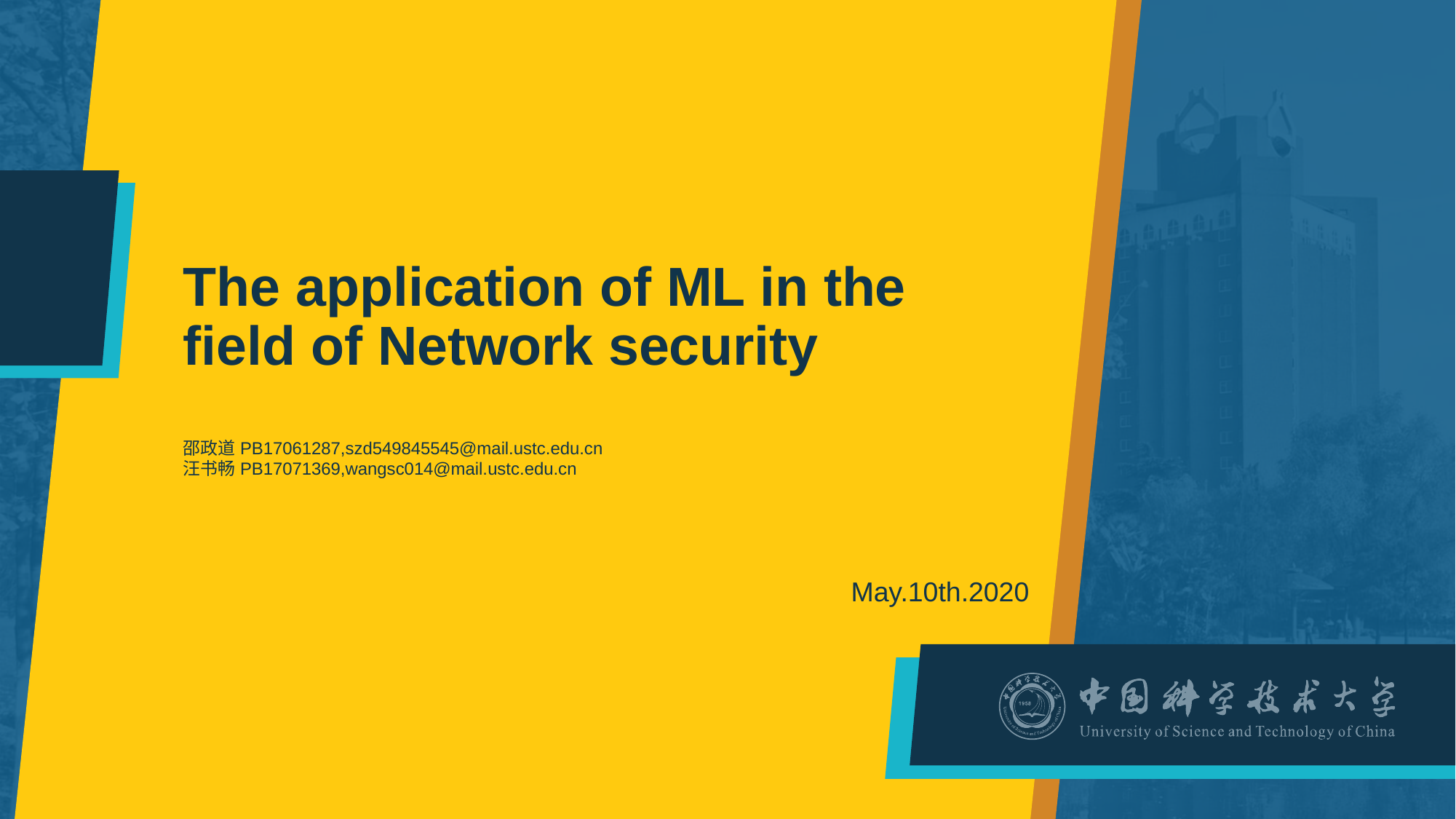

# The application of ML in the field of Network security
邵政道 PB17061287,szd549845545@mail.ustc.edu.cn
汪书畅 PB17071369,wangsc014@mail.ustc.edu.cn

May.10th.2020